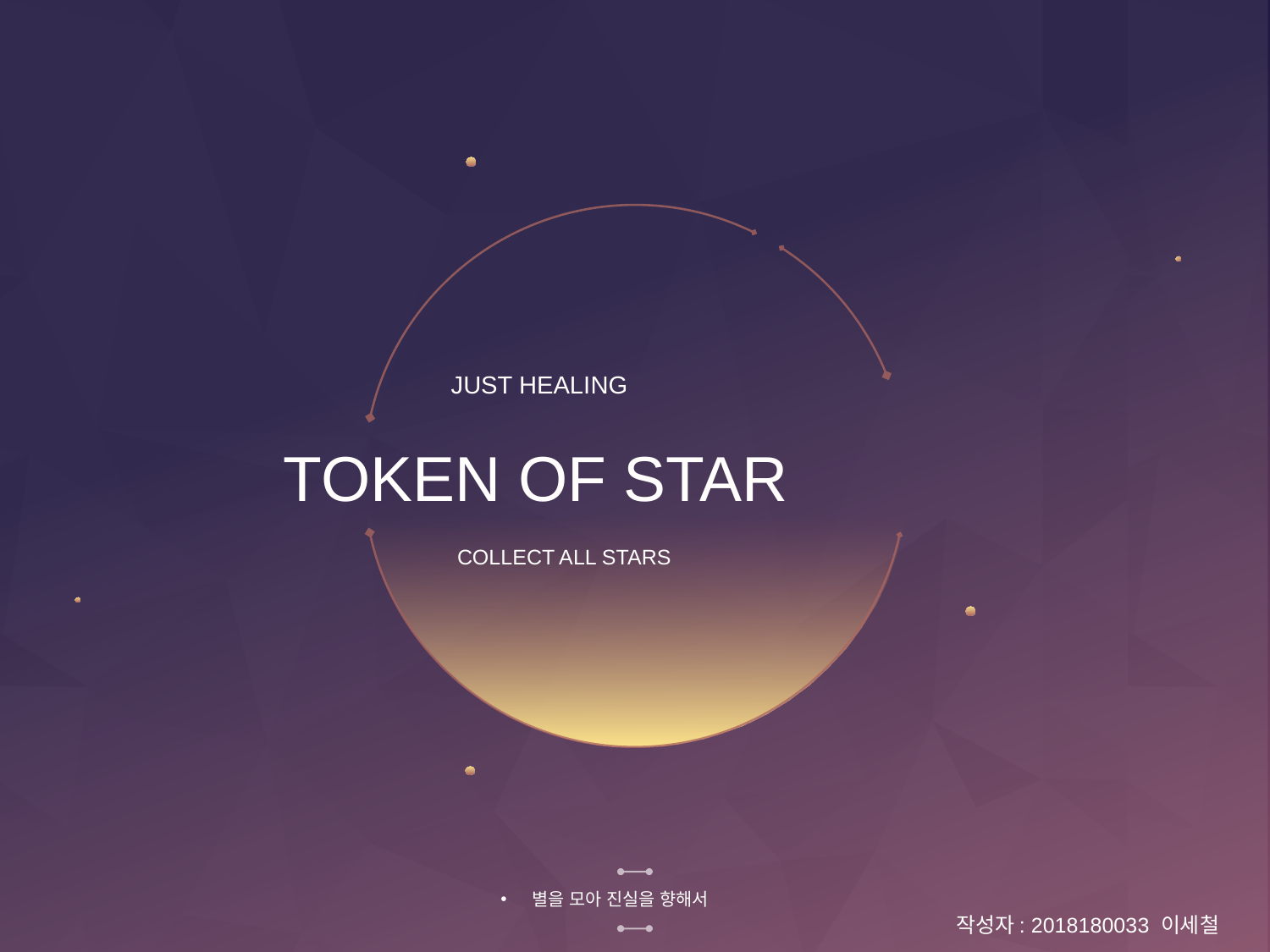

JUST HEALING
# TOKEN OF STAR
COLLECT ALL STARS
별을 모아 진실을 향해서
작성자: 2018180033 이세철